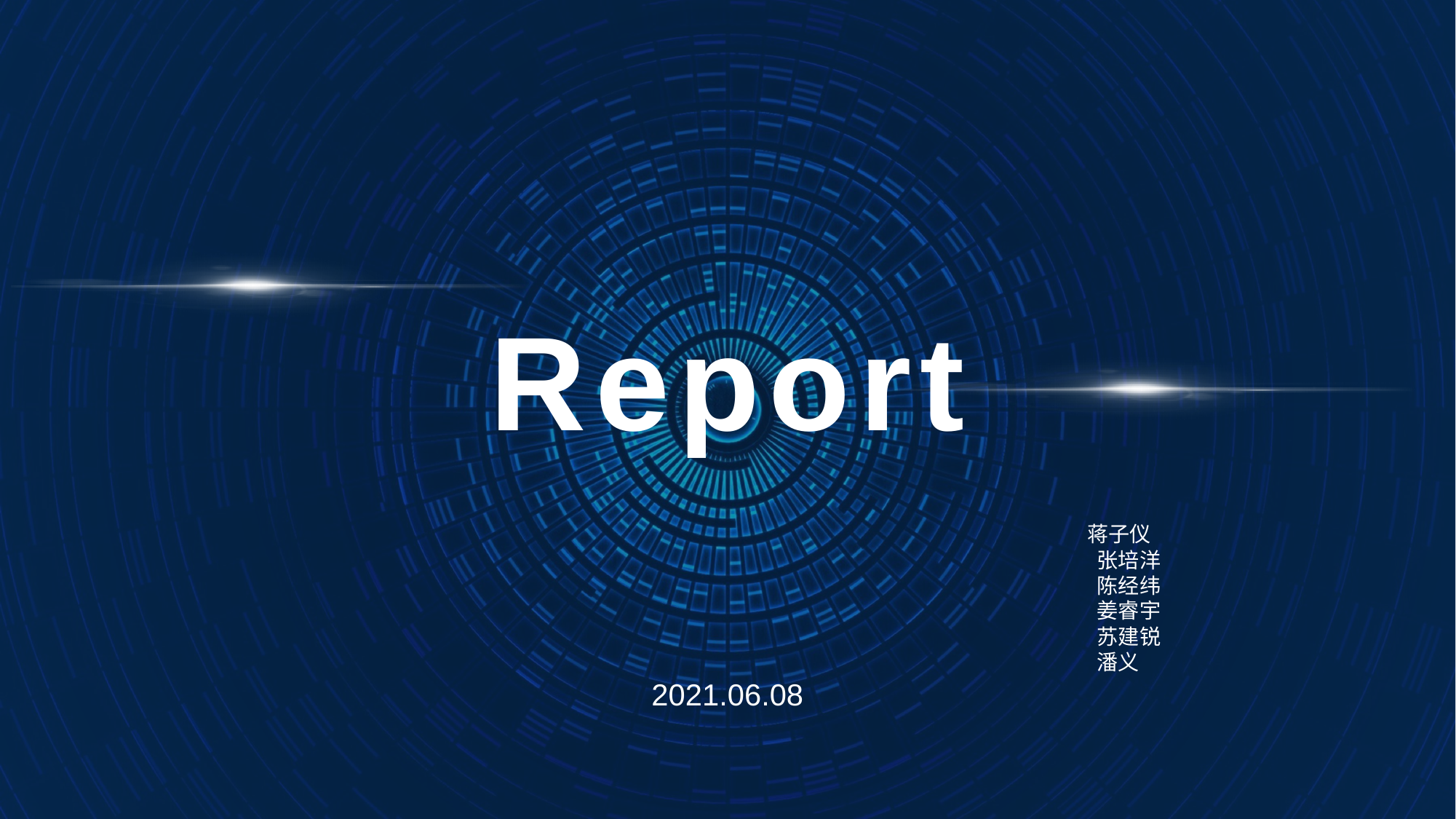

Report
蒋子仪
 张培洋
 陈经纬
 姜睿宇
 苏建锐
 潘义
2021.06.08